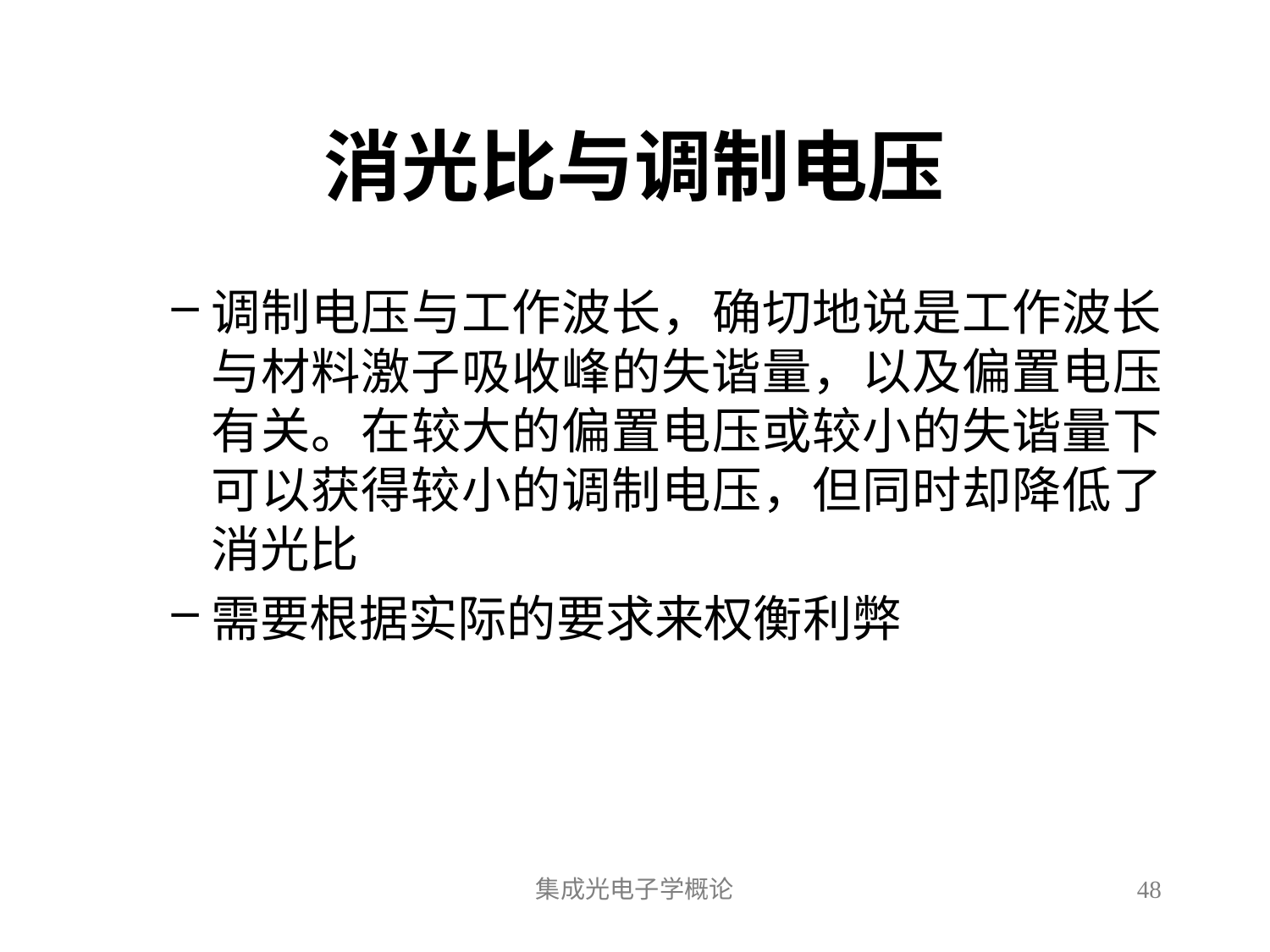

# 消光比与调制电压
调制电压与工作波长，确切地说是工作波长与材料激子吸收峰的失谐量，以及偏置电压有关。在较大的偏置电压或较小的失谐量下可以获得较小的调制电压，但同时却降低了消光比
需要根据实际的要求来权衡利弊

集成光电子学概论
48